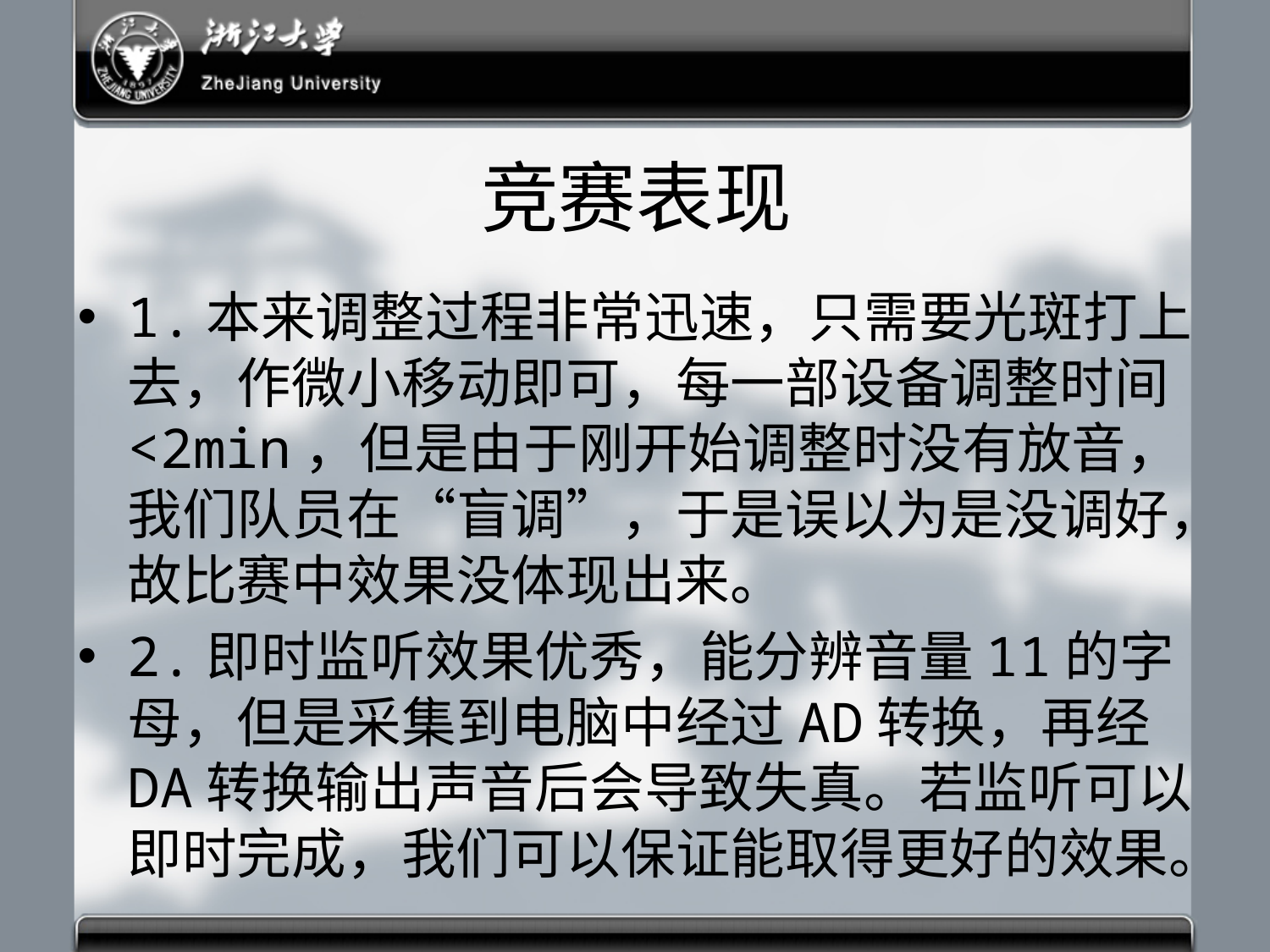

# 竞赛表现
1.本来调整过程非常迅速，只需要光斑打上去，作微小移动即可，每一部设备调整时间<2min，但是由于刚开始调整时没有放音，我们队员在“盲调”，于是误以为是没调好，故比赛中效果没体现出来。
2.即时监听效果优秀，能分辨音量11的字母，但是采集到电脑中经过AD转换，再经DA转换输出声音后会导致失真。若监听可以即时完成，我们可以保证能取得更好的效果。